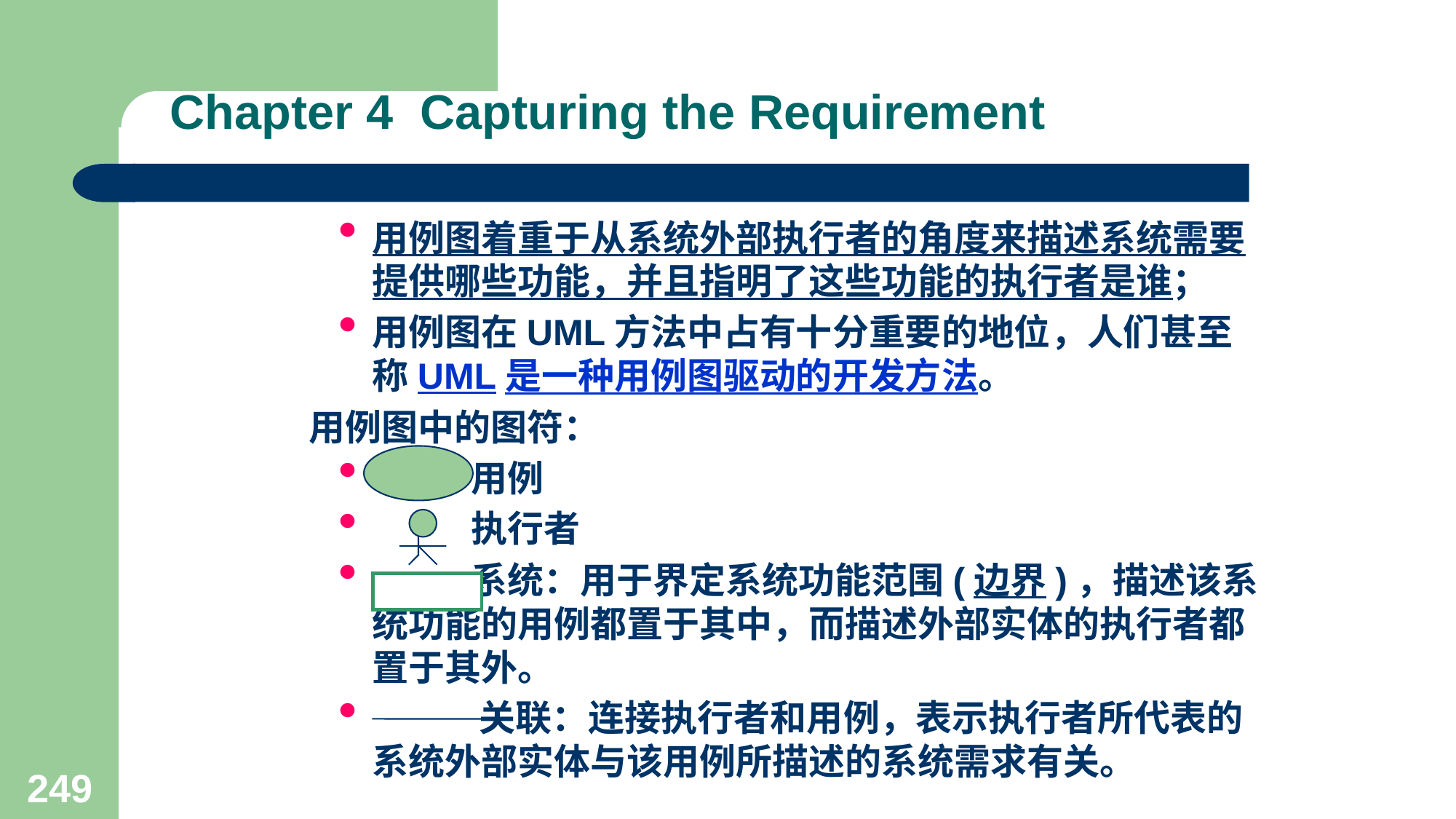

# Chapter 4  Capturing the Requirement
用例图着重于从系统外部执行者的角度来描述系统需要提供哪些功能，并且指明了这些功能的执行者是谁；
用例图在UML方法中占有十分重要的地位，人们甚至称UML是一种用例图驱动的开发方法。
  用例图中的图符：
           用例
           执行者
           系统：用于界定系统功能范围(边界)，描述该系统功能的用例都置于其中，而描述外部实体的执行者都置于其外。
            关联：连接执行者和用例，表示执行者所代表的系统外部实体与该用例所描述的系统需求有关。

249